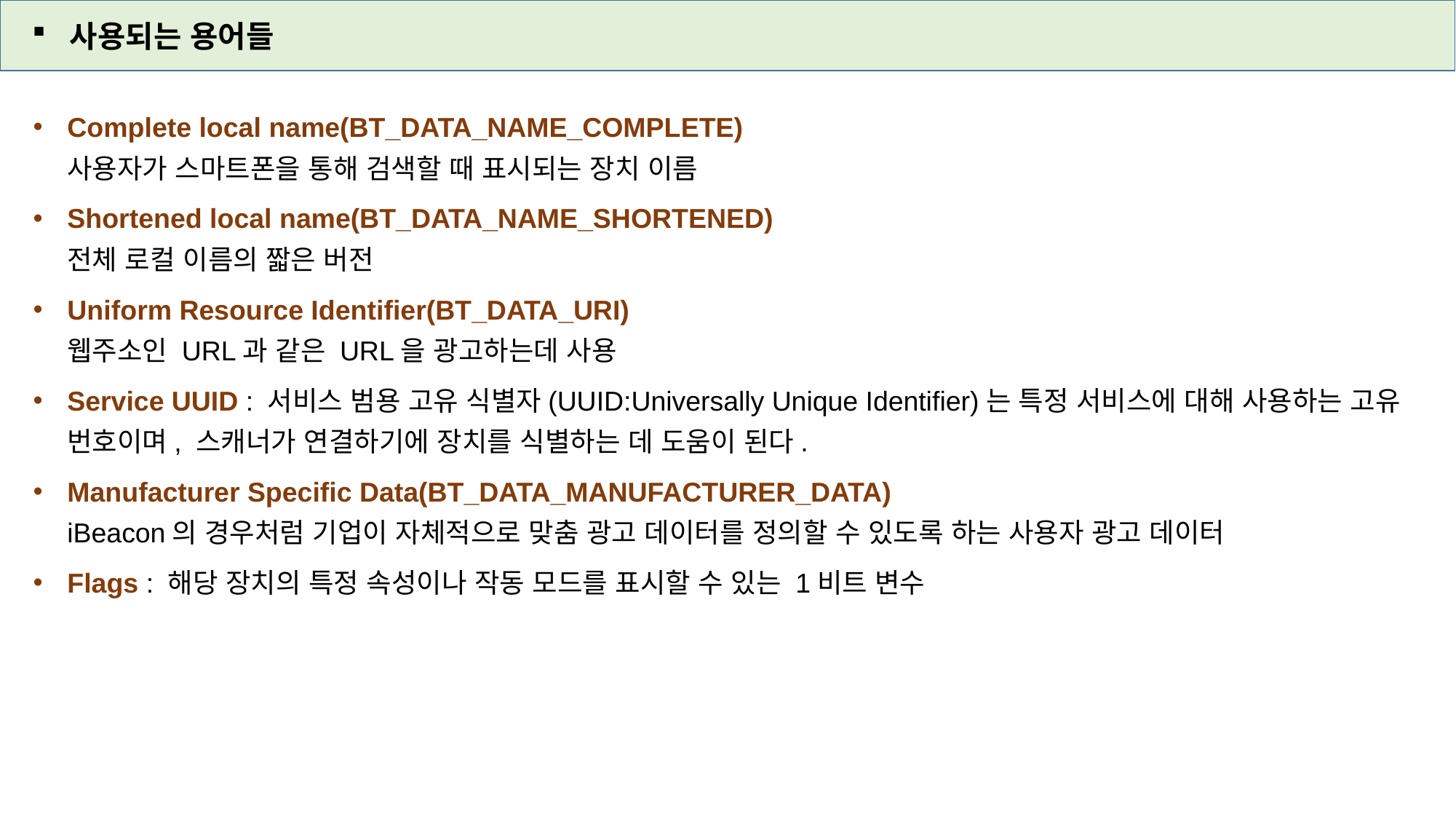

사용되는 용어들
Complete local name(BT_DATA_NAME_COMPLETE)
사용자가 스마트폰을 통해 검색할 때 표시되는 장치 이름
Shortened local name(BT_DATA_NAME_SHORTENED)
전체 로컬 이름의 짧은 버전
Uniform Resource Identifier(BT_DATA_URI)
웹주소인 URL과 같은 URL을 광고하는데 사용
Service UUID : 서비스 범용 고유 식별자(UUID:Universally Unique Identifier)는 특정 서비스에 대해 사용하는 고유 번호이며, 스캐너가 연결하기에 장치를 식별하는 데 도움이 된다.
Manufacturer Specific Data(BT_DATA_MANUFACTURER_DATA)
iBeacon의 경우처럼 기업이 자체적으로 맞춤 광고 데이터를 정의할 수 있도록 하는 사용자 광고 데이터
Flags : 해당 장치의 특정 속성이나 작동 모드를 표시할 수 있는 1비트 변수